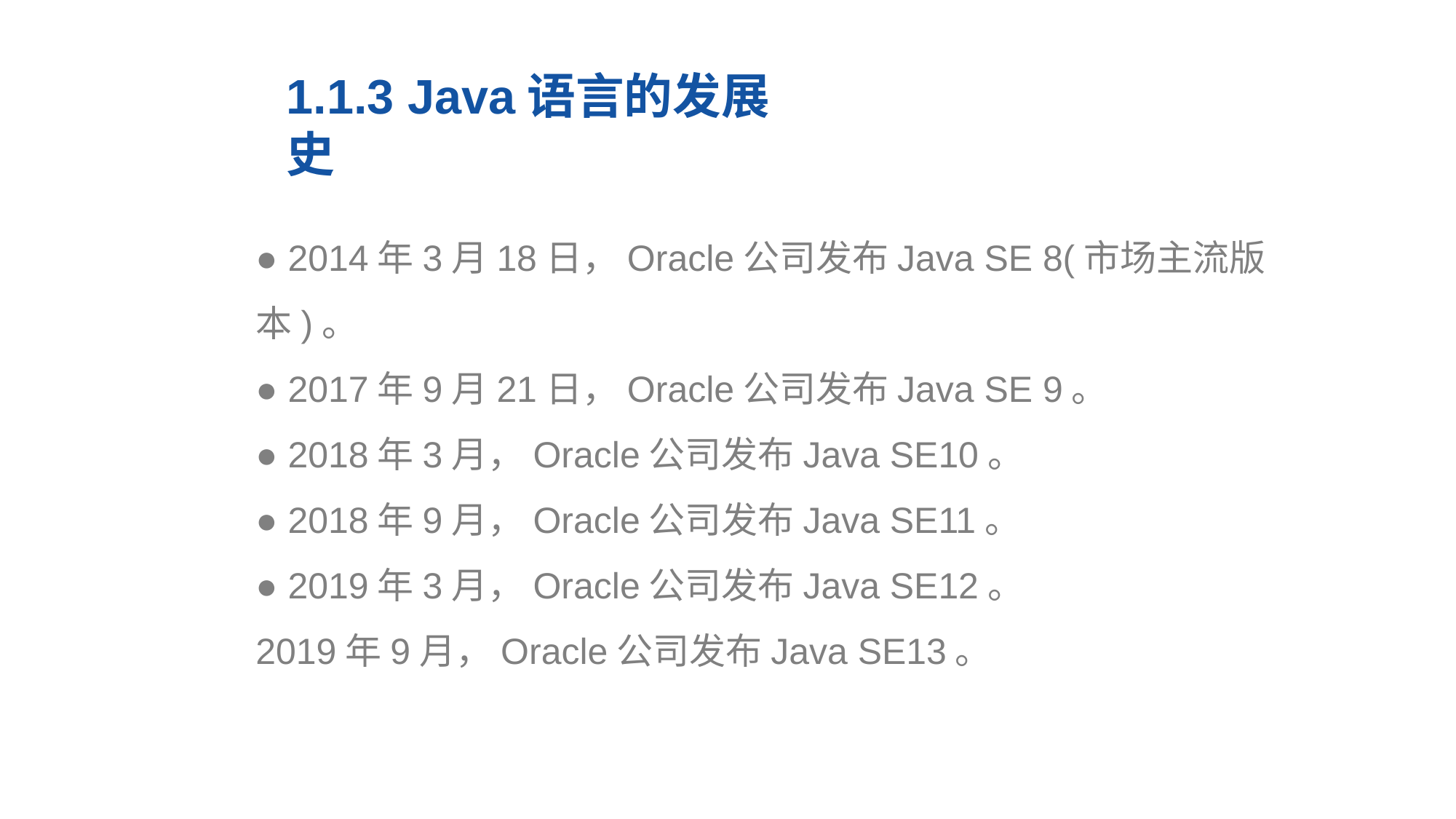

1.1.3 Java语言的发展史
● 2014年3月18日，Oracle公司发布Java SE 8(市场主流版本)。
● 2017年9月21日，Oracle公司发布Java SE 9。
● 2018年3月，Oracle公司发布Java SE10。
● 2018年9月，Oracle公司发布Java SE11。
● 2019年3月，Oracle公司发布Java SE12。
2019年9月，Oracle公司发布Java SE13。